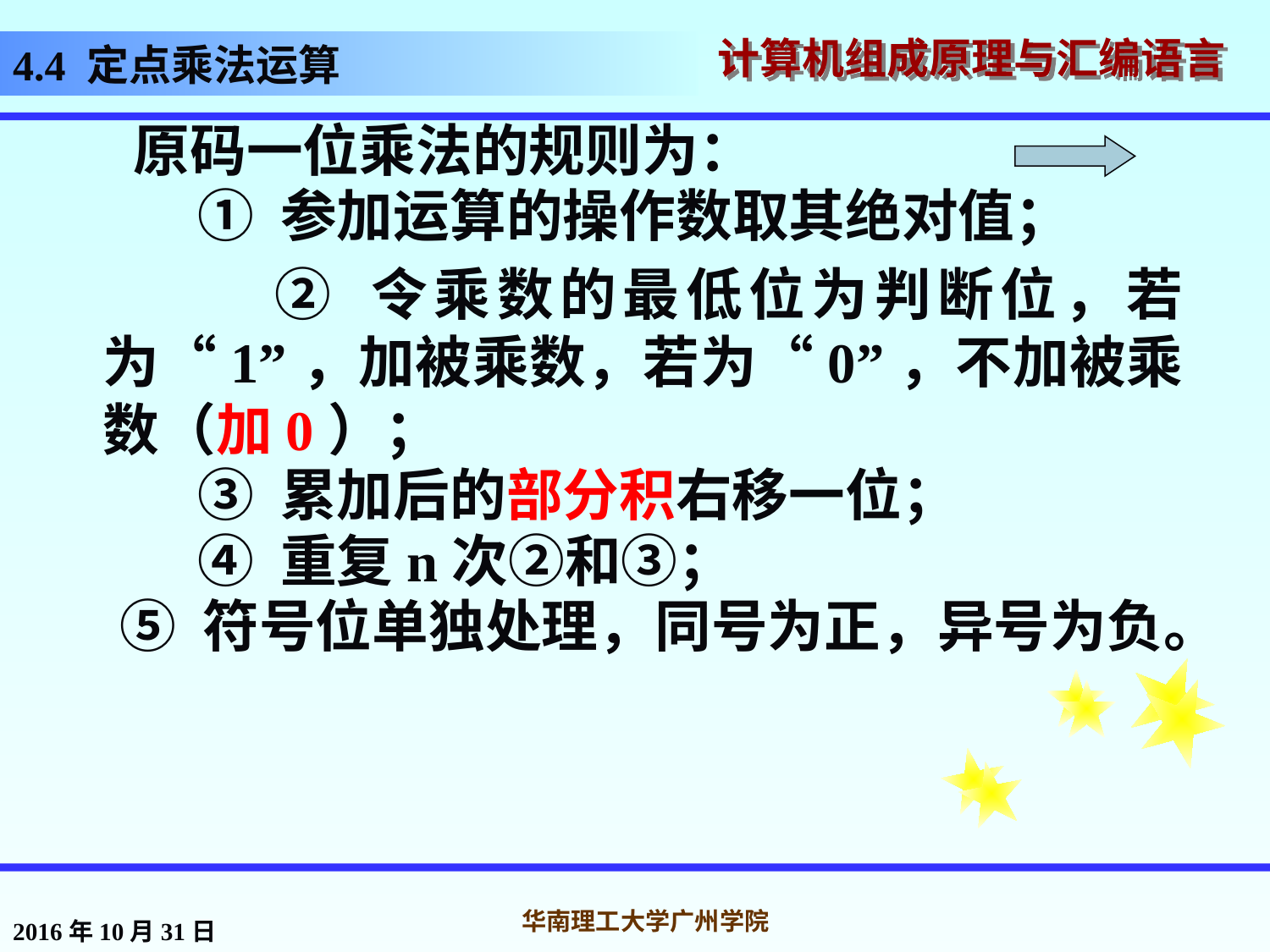

# 4.4 定点乘法运算
     原码一位乘法的规则为：
           ① 参加运算的操作数取其绝对值；
           ② 令乘数的最低位为判断位，若为“1”，加被乘数，若为“0”，不加被乘数（加0）；
           ③ 累加后的部分积右移一位；
           ④ 重复n次②和③；
     ⑤ 符号位单独处理，同号为正，异号为负。

2016年10月31日
华南理工大学广州学院